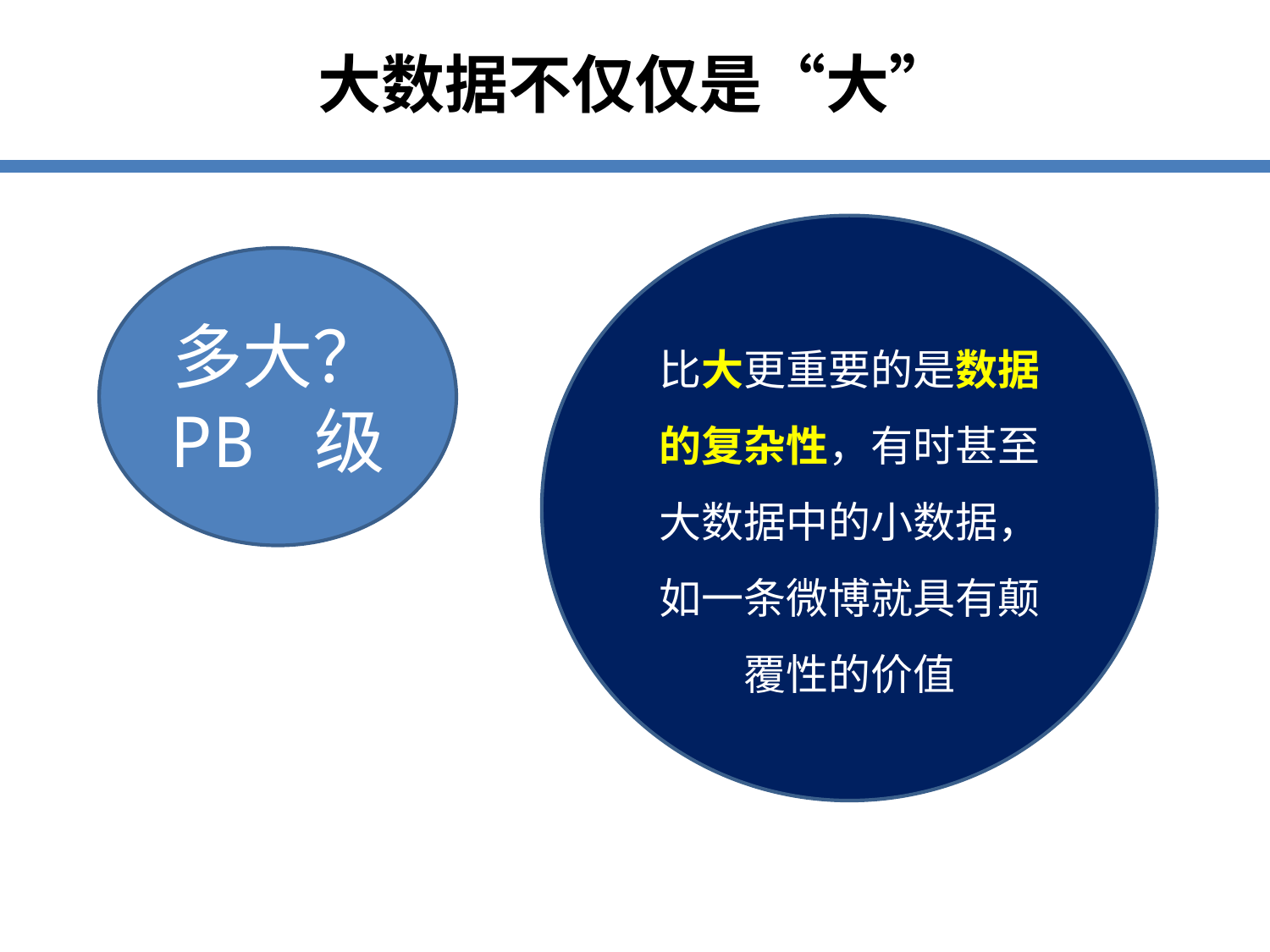

大数据不仅仅是“大”
比大更重要的是数据的复杂性，有时甚至大数据中的小数据，如一条微博就具有颠覆性的价值
多大？
PB 级